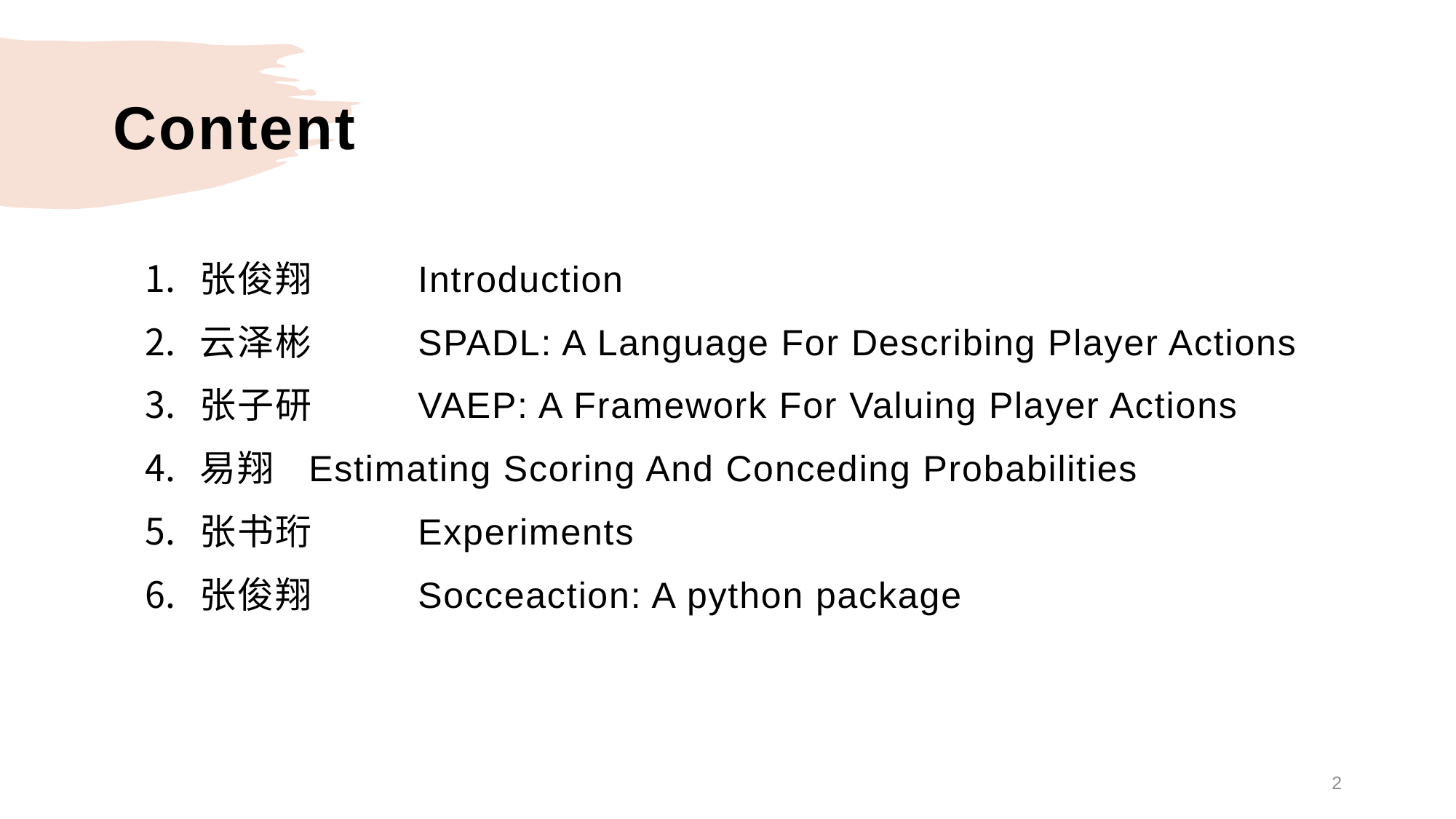

# Content
张俊翔	Introduction
云泽彬	SPADL: A Language For Describing Player Actions
张子研	VAEP: A Framework For Valuing Player Actions
易翔	Estimating Scoring And Conceding Probabilities
张书珩	Experiments
张俊翔	Socceaction: A python package
2